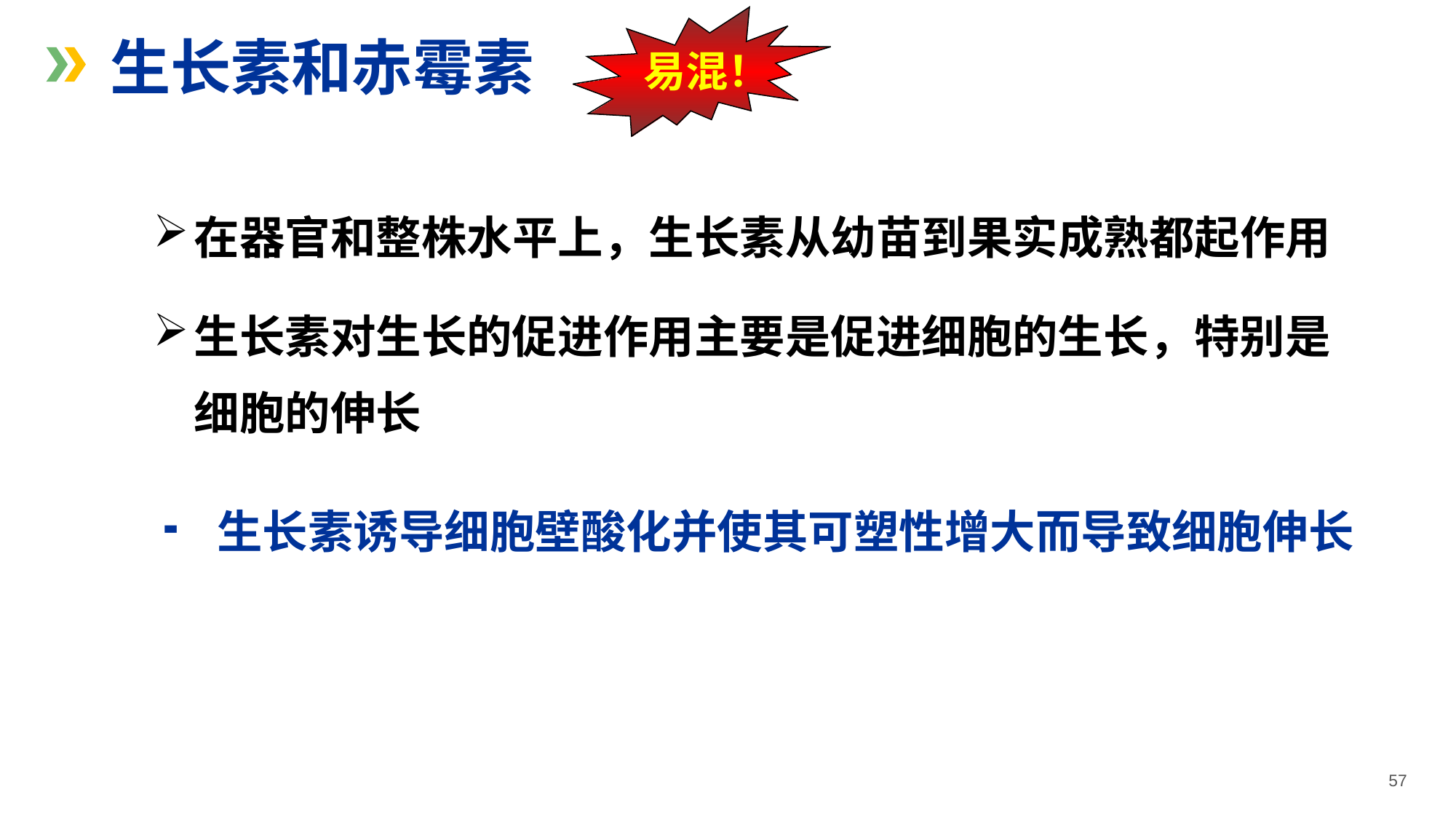

易混！
生长素和赤霉素
在器官和整株水平上，生长素从幼苗到果实成熟都起作用
生长素对生长的促进作用主要是促进细胞的生长，特别是细胞的伸长
生长素诱导细胞壁酸化并使其可塑性增大而导致细胞伸长
57